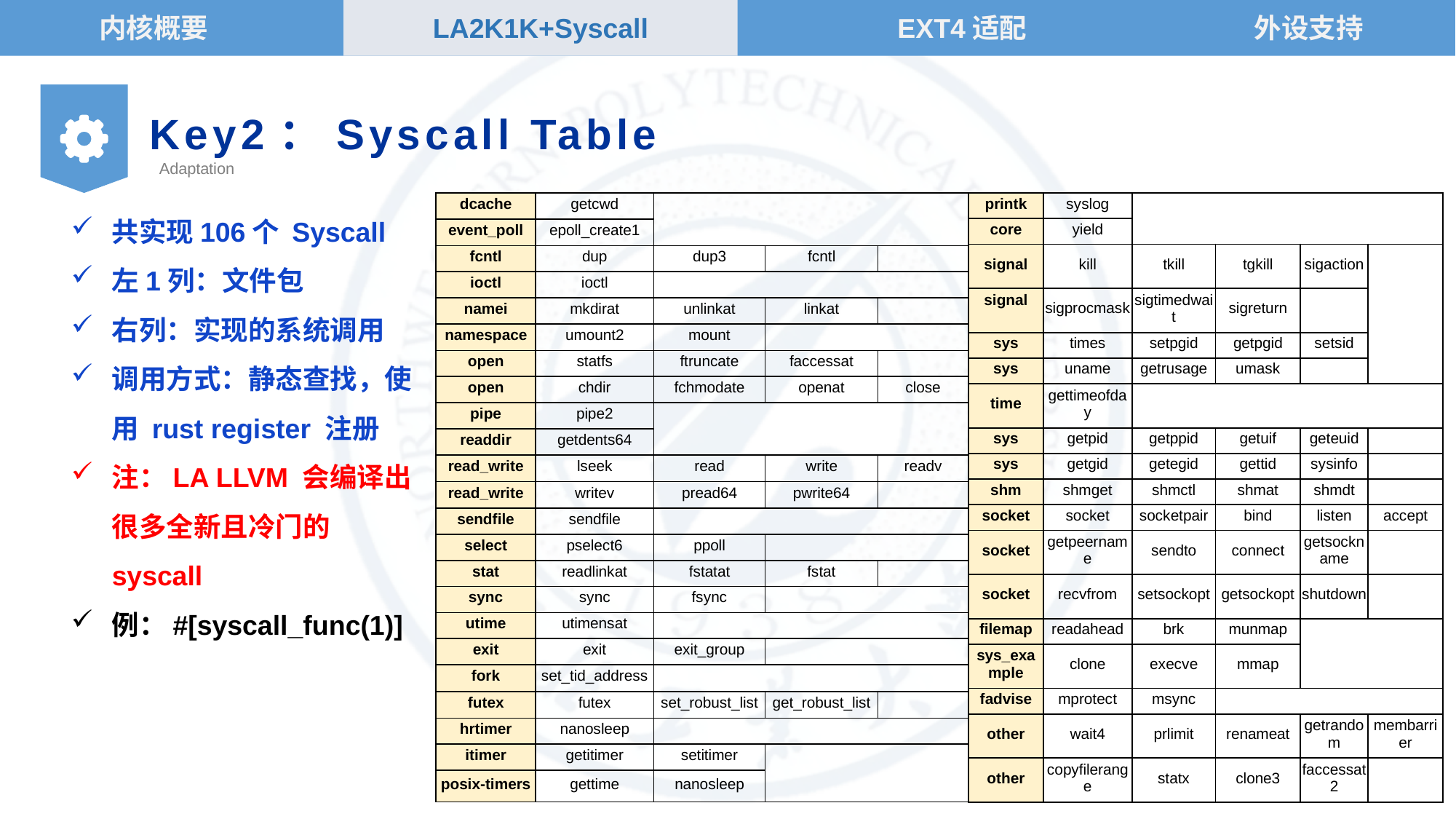

内核概要
LA2K1K+Syscall
EXT4适配
外设支持

Key2：Syscall Table
Adaptation

| dcache | getcwd |  |  |  |
| --- | --- | --- | --- | --- |
| event\_poll | epoll\_create1 |  |  |  |
| fcntl | dup | dup3 | fcntl |  |
| ioctl | ioctl |  |  |  |
| namei | mkdirat | unlinkat | linkat |  |
| namespace | umount2 | mount |  |  |
| open | statfs | ftruncate | faccessat |  |
| open | chdir | fchmodate | openat | close |
| pipe | pipe2 |  |  |  |
| readdir | getdents64 |  |  |  |
| read\_write | lseek | read | write | readv |
| read\_write | writev | pread64 | pwrite64 |  |
| sendfile | sendfile |  |  |  |
| select | pselect6 | ppoll |  |  |
| stat | readlinkat | fstatat | fstat |  |
| sync | sync | fsync |  |  |
| utime | utimensat |  |  |  |
| exit | exit | exit\_group |  |  |
| fork | set\_tid\_address |  |  |  |
| futex | futex | set\_robust\_list | get\_robust\_list |  |
| hrtimer | nanosleep |  |  |  |
| itimer | getitimer | setitimer |  |  |
| posix-timers | gettime | nanosleep |  |  |
共实现106个 Syscall
左1列：文件包
右列：实现的系统调用
调用方式：静态查找，使用 rust register 注册
注：LA LLVM 会编译出很多全新且冷门的syscall
例：#[syscall_func(1)]

| printk | syslog |  |  |  |  |
| --- | --- | --- | --- | --- | --- |
| core | yield |  |  |  |  |
| signal | kill | tkill | tgkill | sigaction |  |
| signal | sigprocmask | sigtimedwait | sigreturn |  |  |
| sys | times | setpgid | getpgid | setsid |  |
| sys | uname | getrusage | umask |  |  |
| time | gettimeofday |  |  |  |  |
| sys | getpid | getppid | getuif | geteuid |  |
| sys | getgid | getegid | gettid | sysinfo |  |
| shm | shmget | shmctl | shmat | shmdt |  |
| socket | socket | socketpair | bind | listen | accept |
| socket | getpeername | sendto | connect | getsockname |  |
| socket | recvfrom | setsockopt | getsockopt | shutdown |  |
| filemap | readahead | brk | munmap |  |  |
| sys\_example | clone | execve | mmap |  |  |
| fadvise | mprotect | msync |  |  |  |
| other | wait4 | prlimit | renameat | getrandom | membarrier |
| other | copyfilerange | statx | clone3 | faccessat2 |  |
合作QQ： 243001978